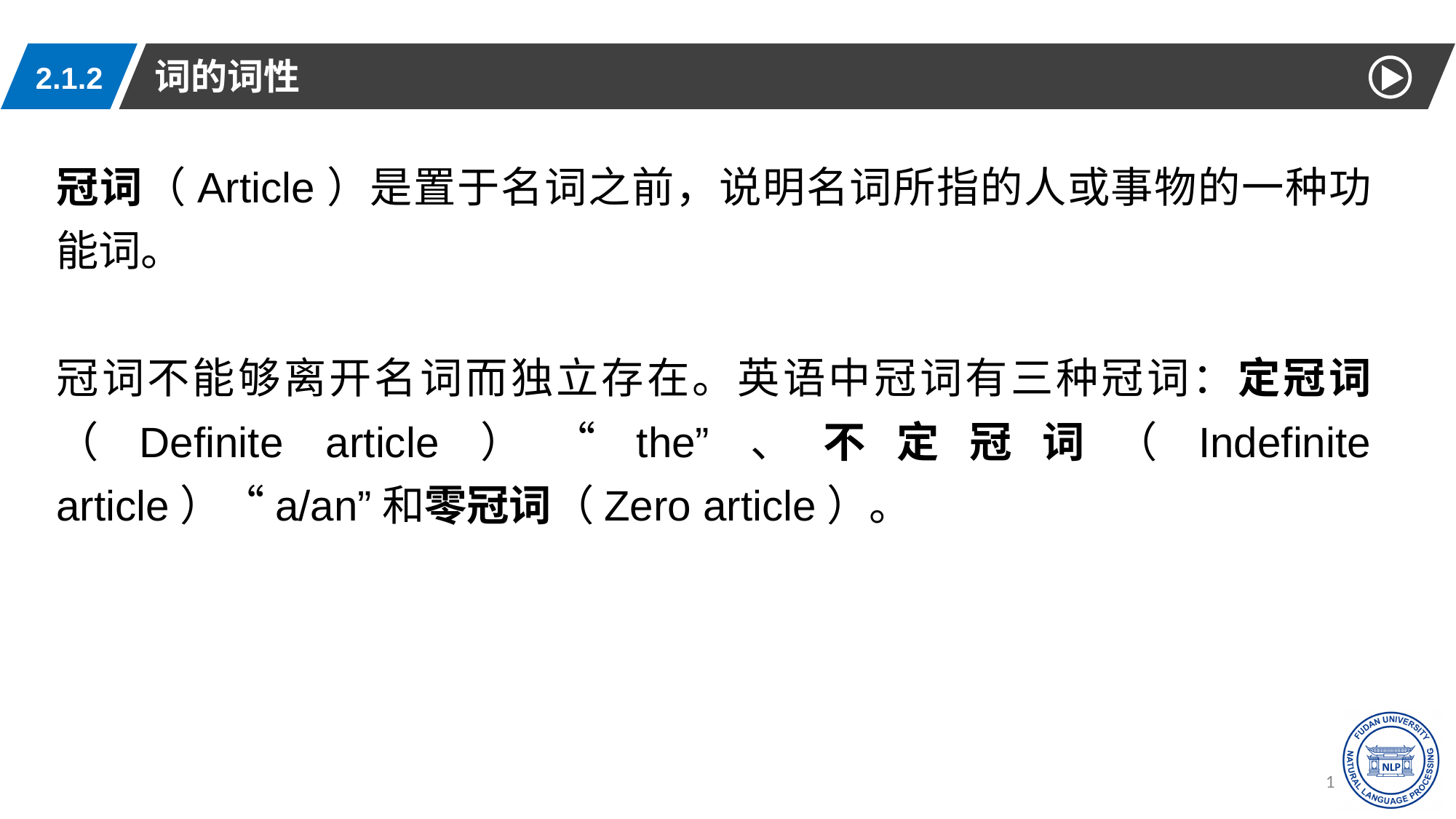

词的词性
2.1.2

冠词（Article）是置于名词之前，说明名词所指的人或事物的一种功能词。

冠词不能够离开名词而独立存在。英语中冠词有三种冠词：定冠词（Definite article）“the”、不定冠词（Indefinite article）“a/an”和零冠词（Zero article）。
16